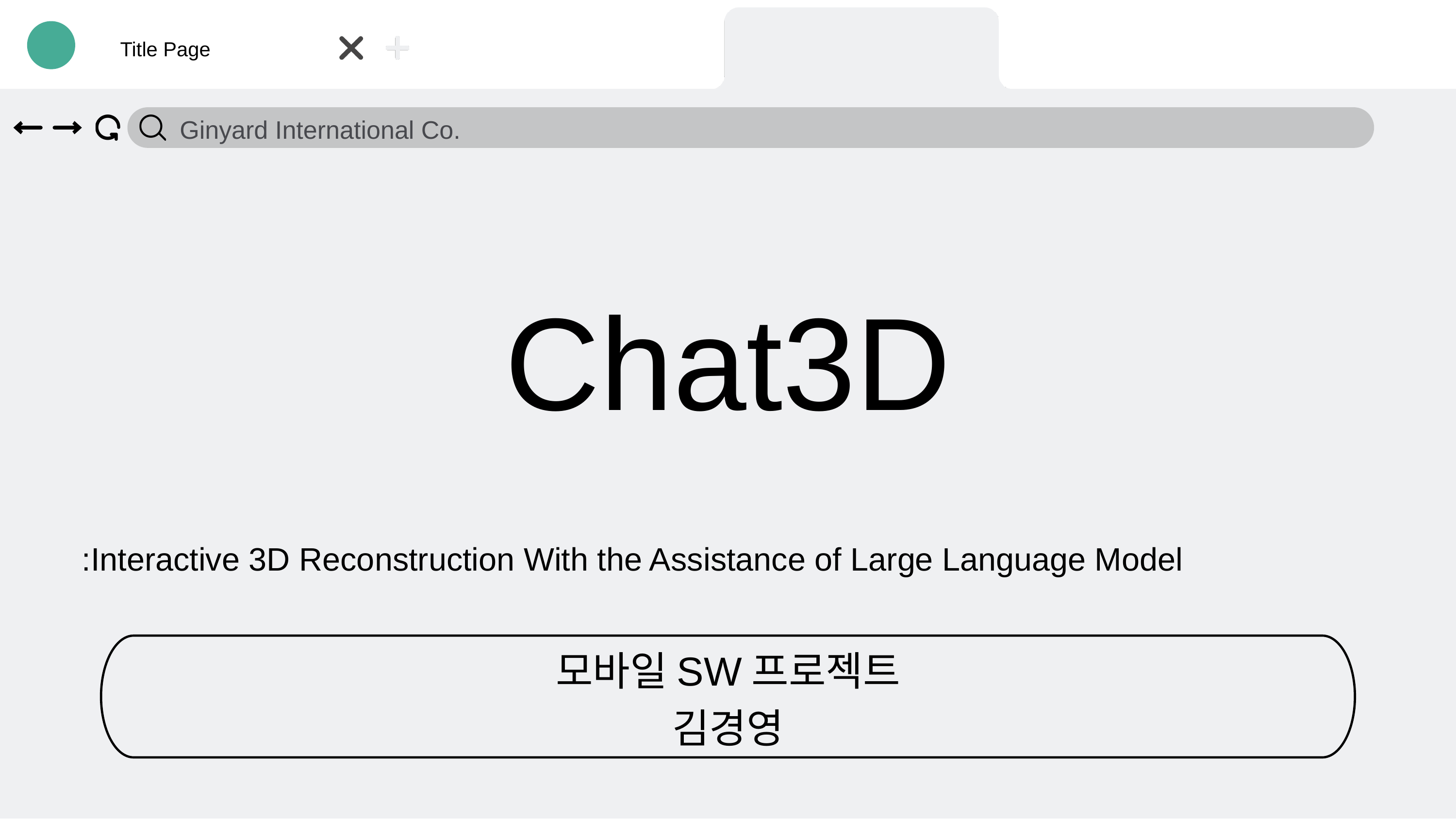

Title Page

Ginyard International Co.

Chat3D
:Interactive 3D Reconstruction With the Assistance of Large Language Model

모바일SW프로젝트
김경영
1